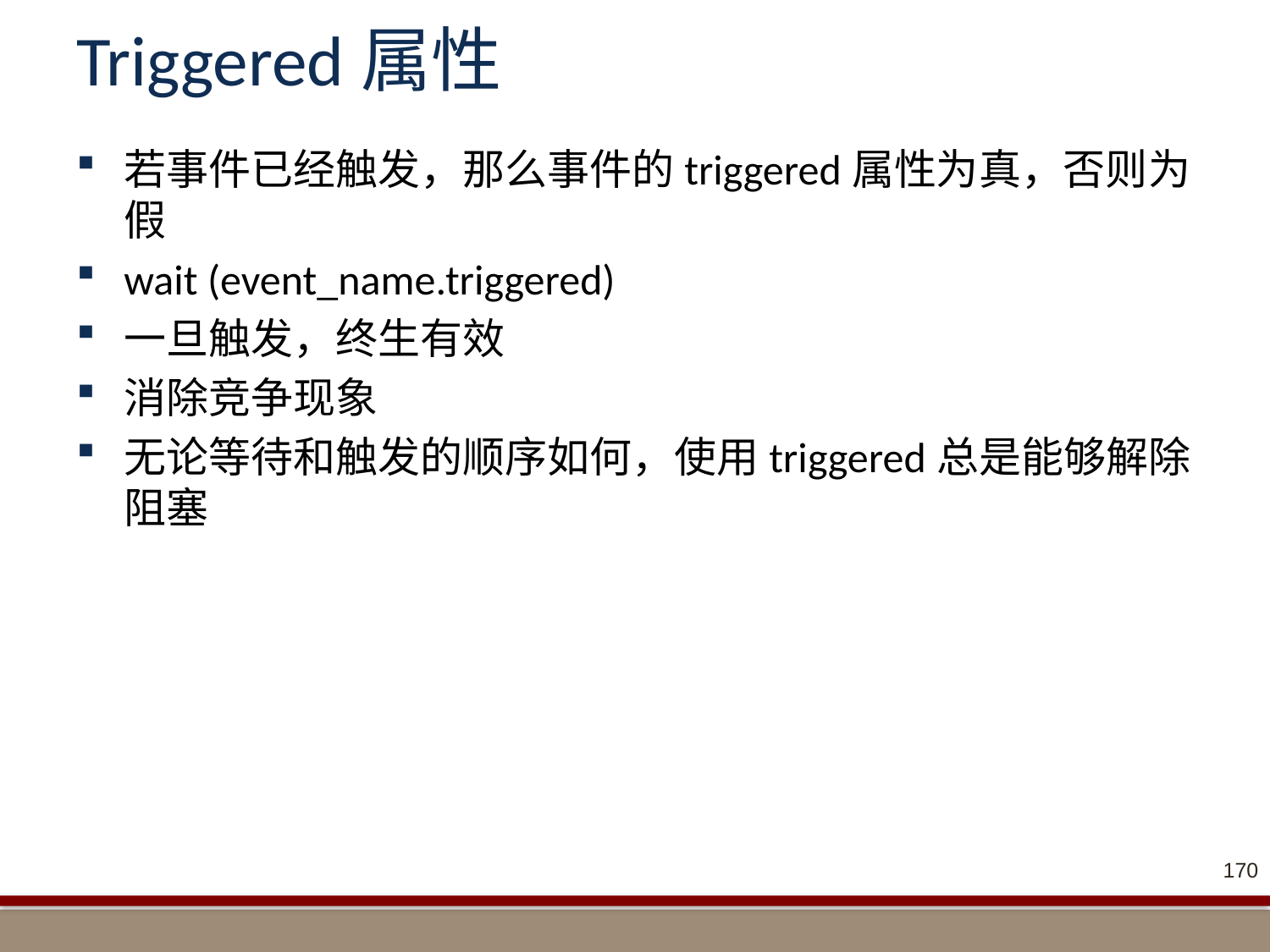

# Triggered属性
若事件已经触发，那么事件的triggered属性为真，否则为假
wait (event_name.triggered)
一旦触发，终生有效
消除竞争现象
无论等待和触发的顺序如何，使用triggered总是能够解除阻塞

170